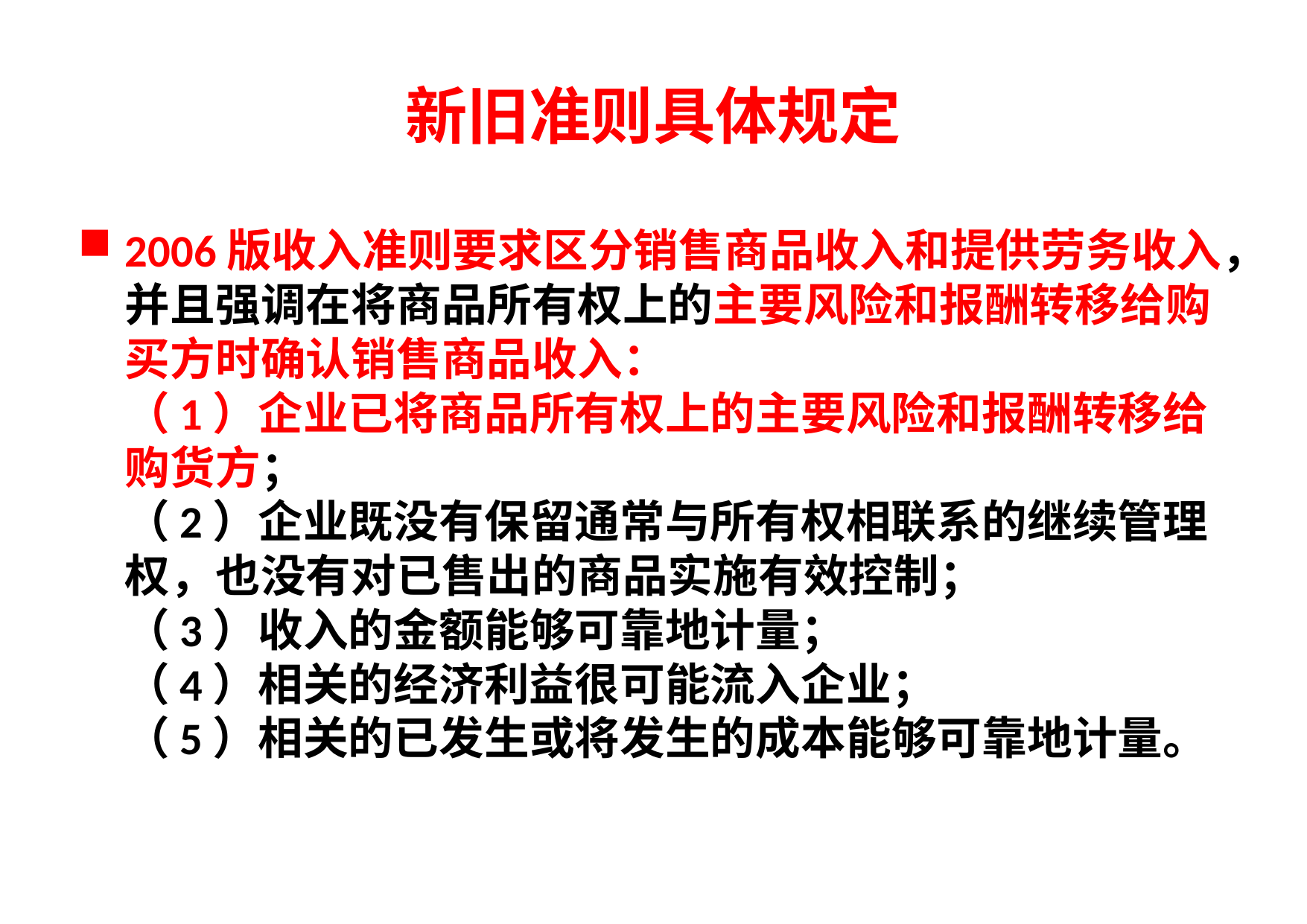

# 新旧准则具体规定
2006版收入准则要求区分销售商品收入和提供劳务收入，并且强调在将商品所有权上的主要风险和报酬转移给购买方时确认销售商品收入：
（1）企业已将商品所有权上的主要风险和报酬转移给购货方；
（2）企业既没有保留通常与所有权相联系的继续管理权，也没有对已售出的商品实施有效控制；
（3）收入的金额能够可靠地计量；
（4）相关的经济利益很可能流入企业；
（5）相关的已发生或将发生的成本能够可靠地计量。
86